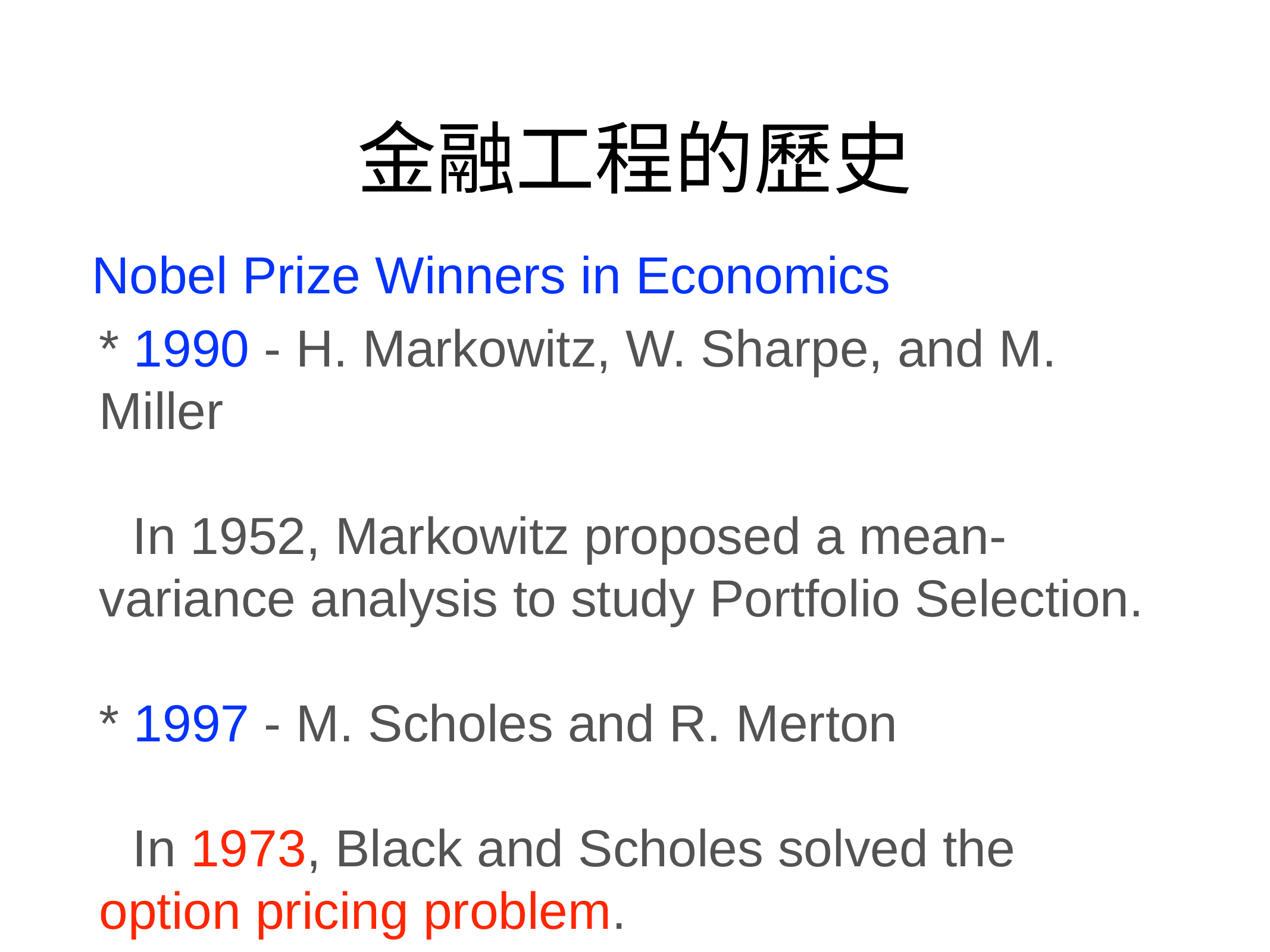

# 金融工程的歷史
Nobel Prize Winners in Economics
* 1990 - H. Markowitz, W. Sharpe, and M. Miller

In 1952, Markowitz proposed a mean-variance analysis to study Portfolio Selection.

* 1997 - M. Scholes and R. Merton

In 1973, Black and Scholes solved the option pricing problem.
82